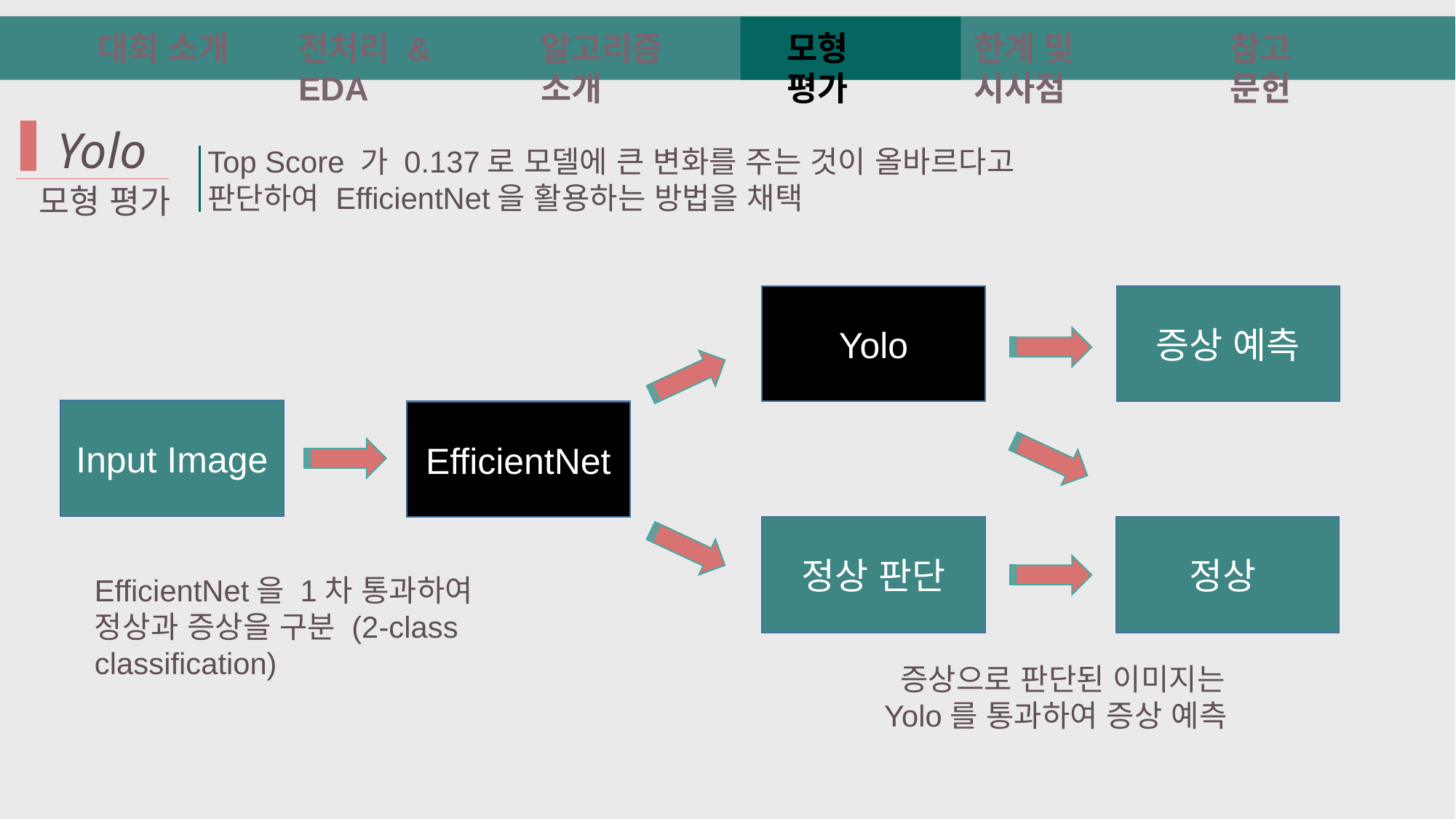

알고리즘 소개
대회 소개
전처리 & EDA
모형 평가
한계 및 시사점
참고 문헌
  Yolo

Top Score 가 0.137로 모델에 큰 변화를 주는 것이 올바르다고 판단하여 EfficientNet을 활용하는 방법을 채택
모형 평가
Yolo
증상 예측

Input Image
EfficientNet

정상 판단
정상

EfficientNet을 1차 통과하여 정상과 증상을 구분 (2-class classification)
 증상으로 판단된 이미지는
Yolo를 통과하여 증상 예측